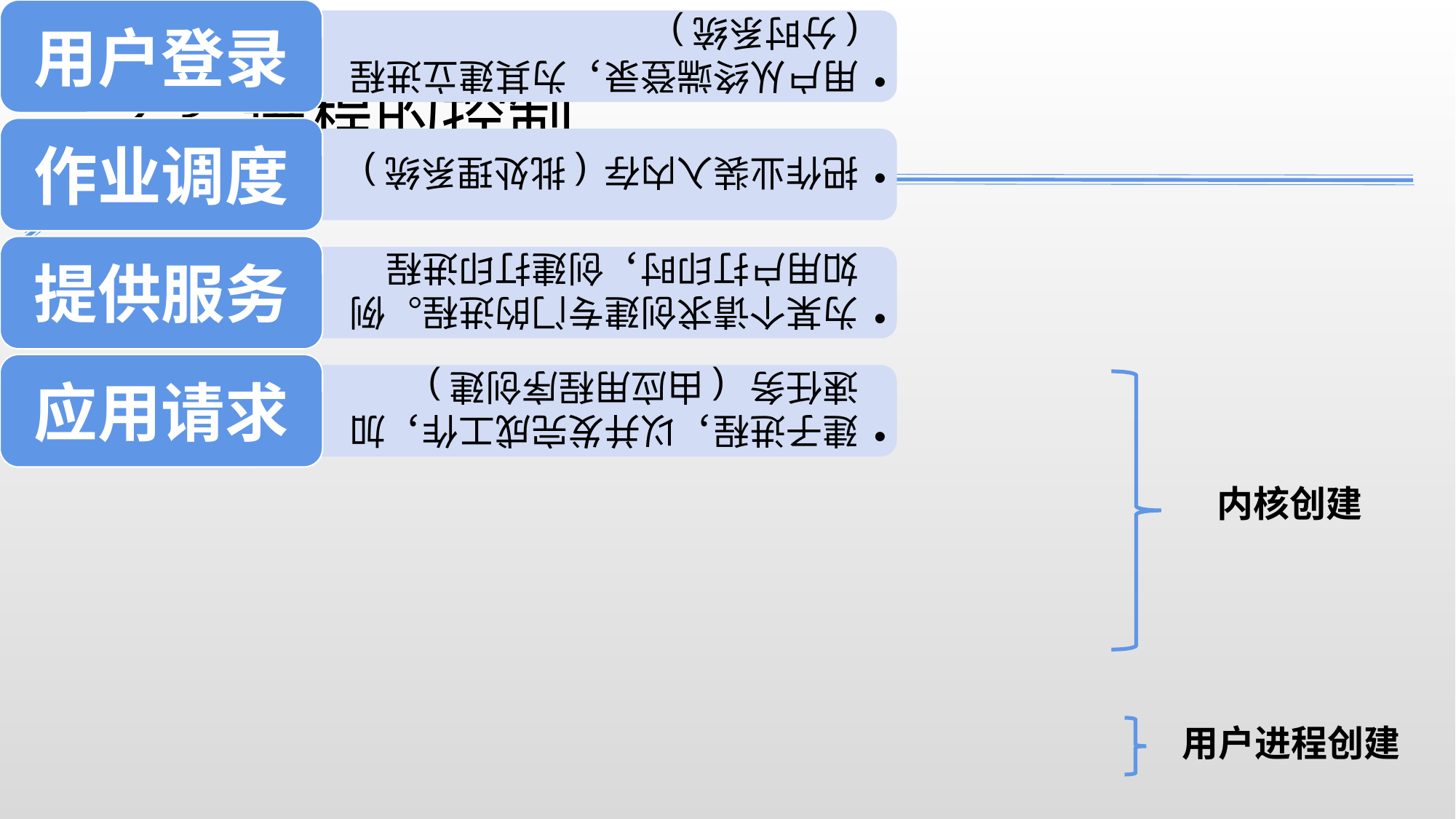

2.3 进程的控制
2.3.2进程的创建：引起进程创建的事件
用户从终端登录，为其建立进程(分时系统)
用户登录
把作业装入内存 (批处理系统)
作业调度
为某个请求创建专门的进程。例如用户打印时，创建打印进程
提供服务
建子进程，以并发完成工作，加速任务  (由应用程序创建)
应用请求

内核创建
用户进程创建